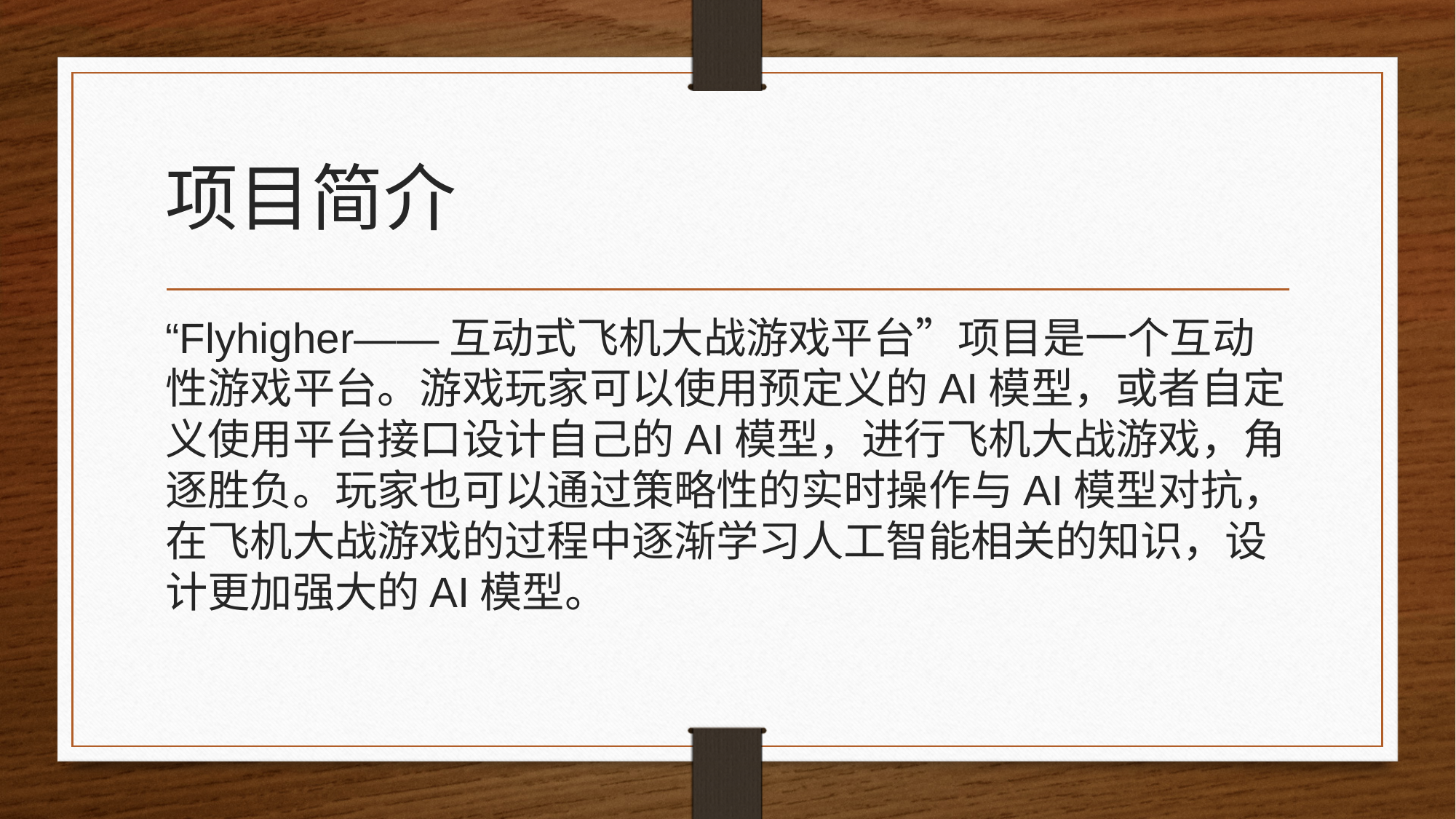

# 项目简介
“Flyhigher——互动式飞机大战游戏平台”项目是一个互动性游戏平台。游戏玩家可以使用预定义的AI模型，或者自定义使用平台接口设计自己的AI模型，进行飞机大战游戏，角逐胜负。玩家也可以通过策略性的实时操作与AI模型对抗，在飞机大战游戏的过程中逐渐学习人工智能相关的知识，设计更加强大的AI模型。